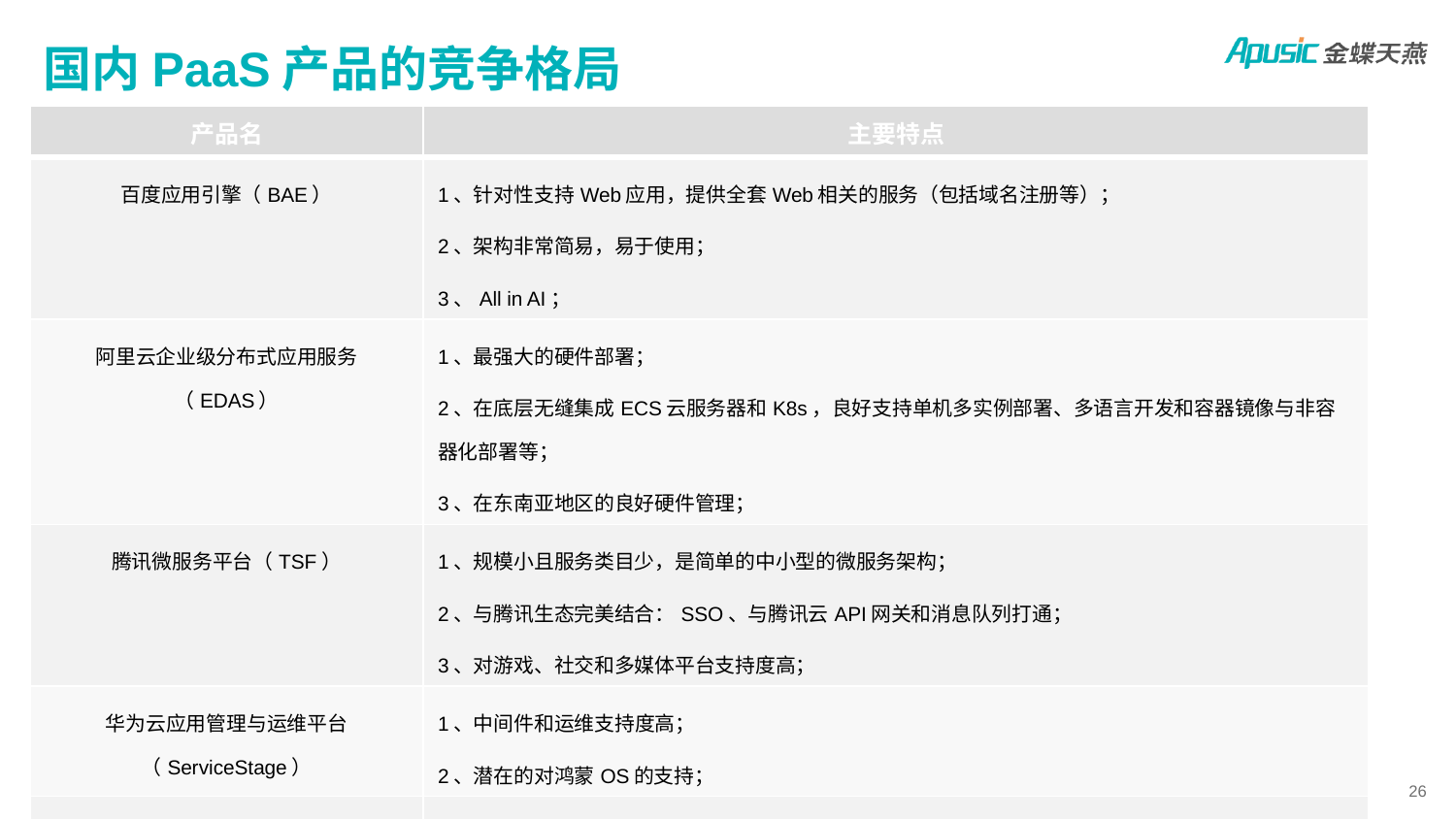

# 国内PaaS产品的竞争格局
| 产品名 | 主要特点 |
| --- | --- |
| 百度应用引擎（BAE） | 1、针对性支持Web应用，提供全套Web相关的服务（包括域名注册等）； 2、架构非常简易，易于使用； 3、All in AI； |
| 阿里云企业级分布式应用服务（EDAS） | 1、最强大的硬件部署； 2、在底层无缝集成ECS云服务器和K8s，良好支持单机多实例部署、多语言开发和容器镜像与非容器化部署等； 3、在东南亚地区的良好硬件管理； |
| 腾讯微服务平台（TSF） | 1、规模小且服务类目少，是简单的中小型的微服务架构； 2、与腾讯生态完美结合：SSO、与腾讯云API网关和消息队列打通； 3、对游戏、社交和多媒体平台支持度高； |
| 华为云应用管理与运维平台（ServiceStage） | 1、中间件和运维支持度高； 2、潜在的对鸿蒙OS的支持； |
| 空缺 | Salesforce Cloud App 形态 |
国内主流PaaS产品特性一览